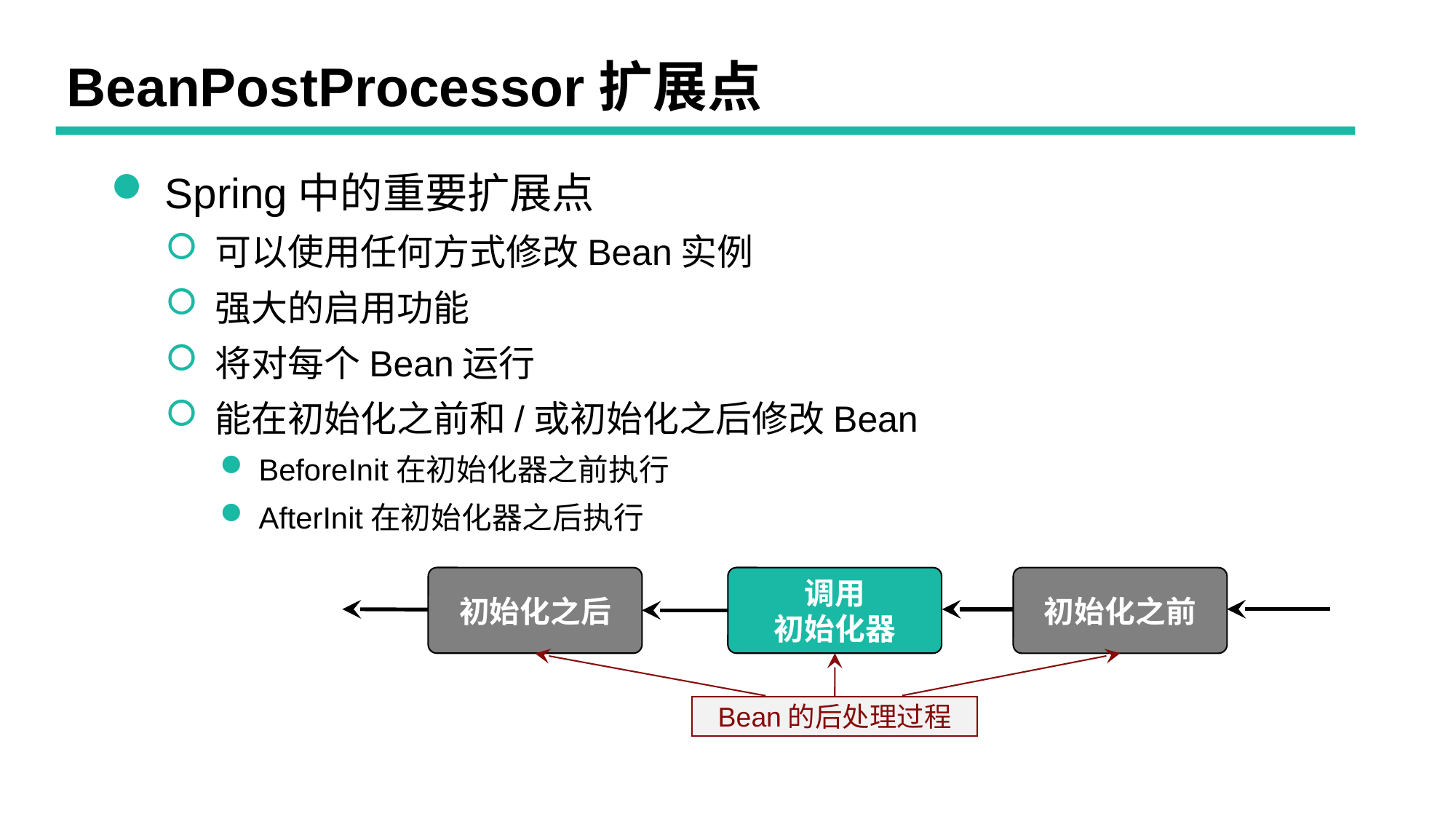

# BeanPostProcessor扩展点
 Spring中的重要扩展点
 可以使用任何方式修改Bean实例
 强大的启用功能
 将对每个Bean运行
 能在初始化之前和/或初始化之后修改Bean
 BeforeInit在初始化器之前执行
 AfterInit在初始化器之后执行
初始化之后
调用
初始化器
初始化之前
Bean的后处理过程